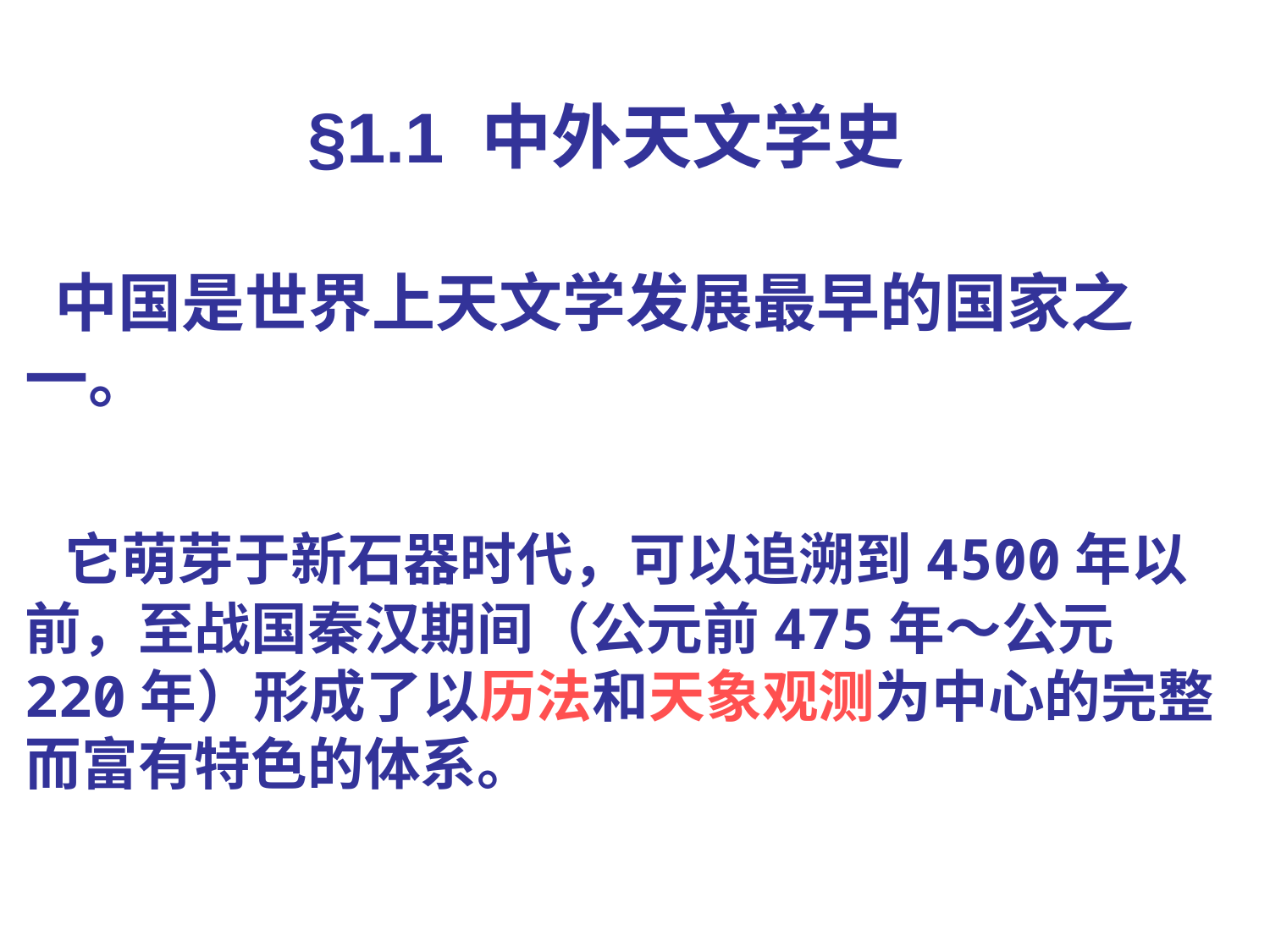

§1.1 中外天文学史

     中国是世界上天文学发展最早的国家之一。

     它萌芽于新石器时代，可以追溯到4500年以前，至战国秦汉期间（公元前475年～公元220年）形成了以历法和天象观测为中心的完整而富有特色的体系。